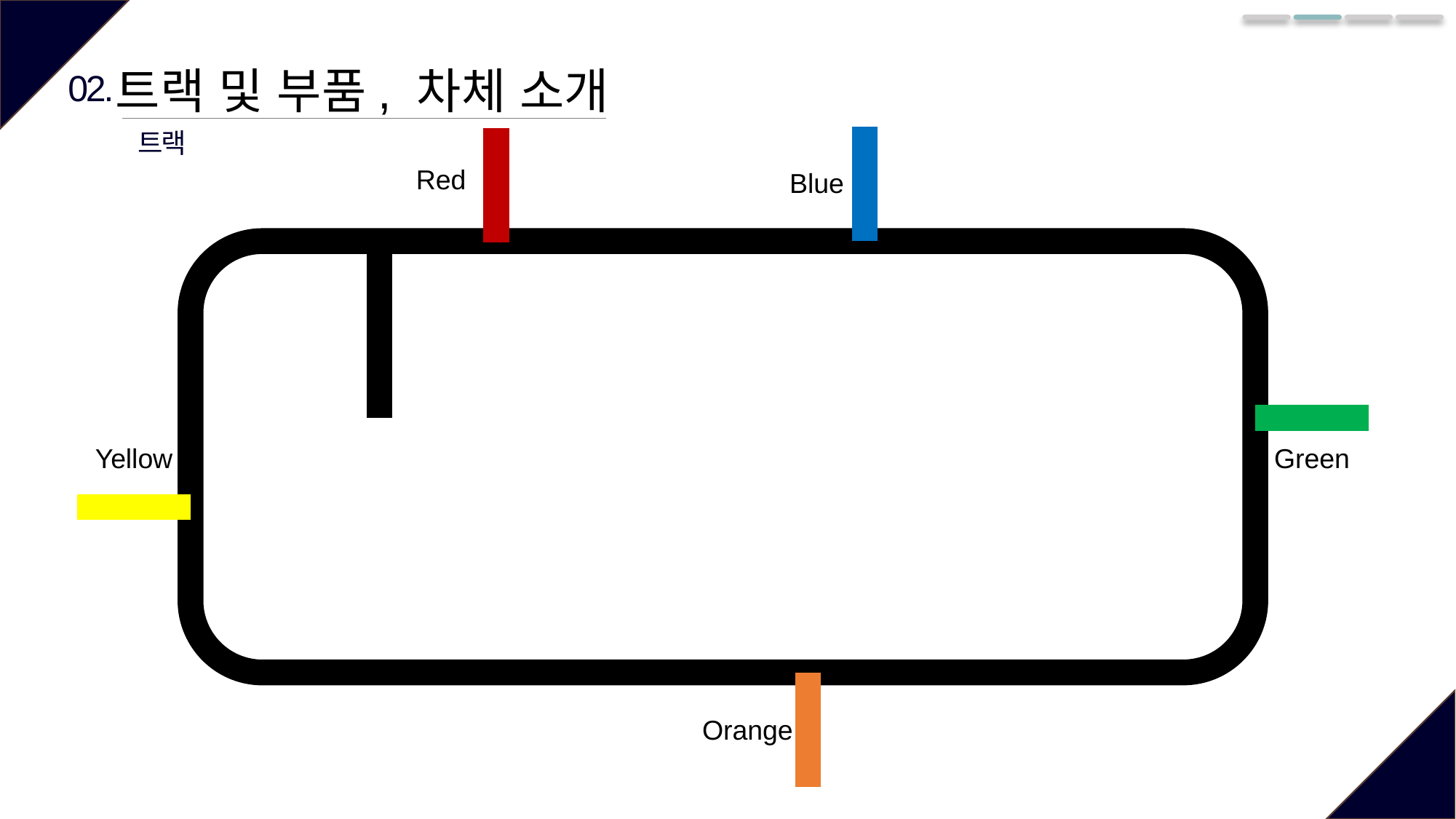

트랙 및 부품, 차체 소개
02.
트랙
Red
Blue

Yellow
Green
Orange